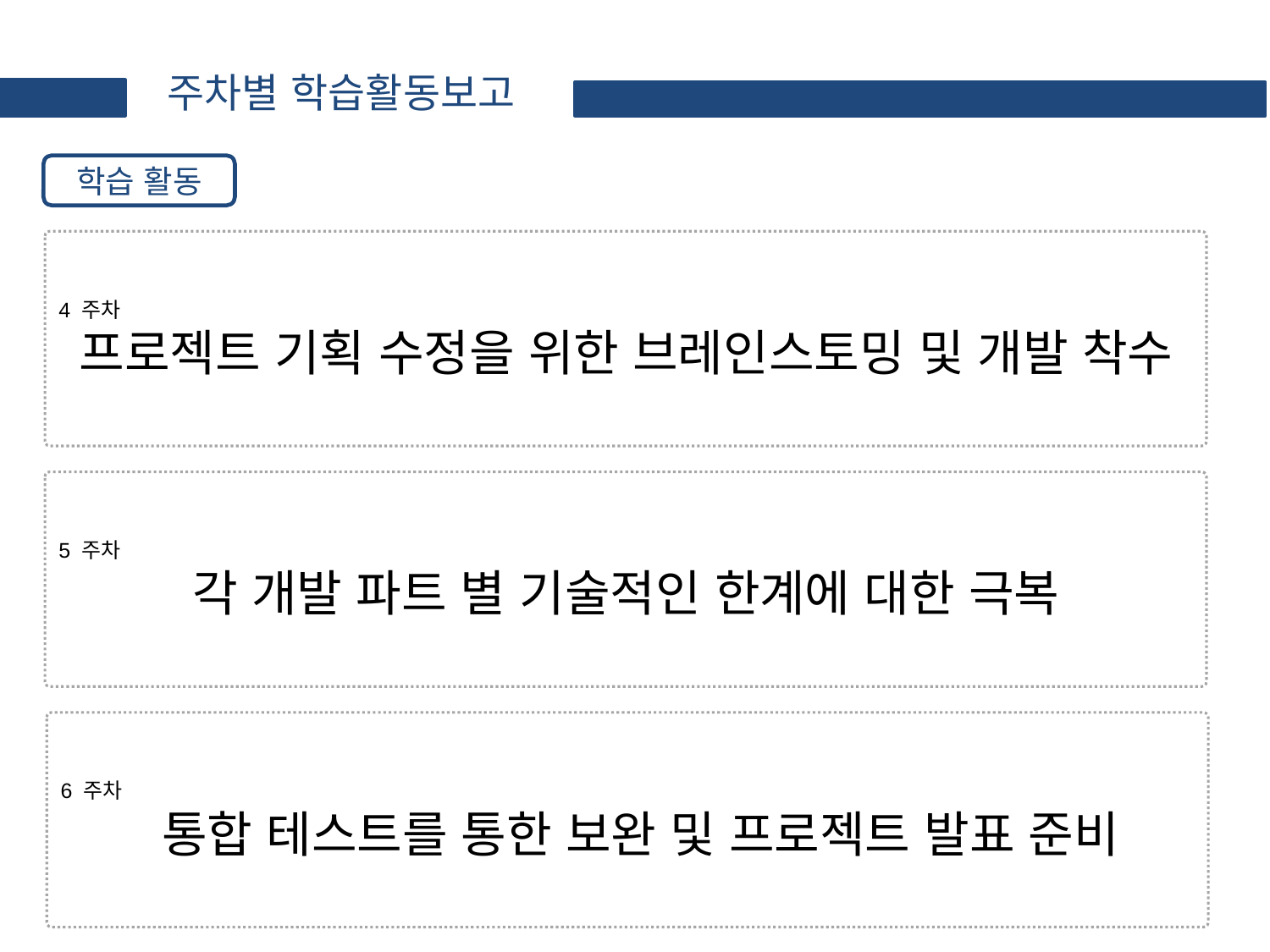

주차별 학습활동보고

학습 활동
4 주차
프로젝트 기획 수정을 위한 브레인스토밍 및 개발 착수
5 주차
각 개발 파트 별 기술적인 한계에 대한 극복
6 주차
 통합 테스트를 통한 보완 및 프로젝트 발표 준비